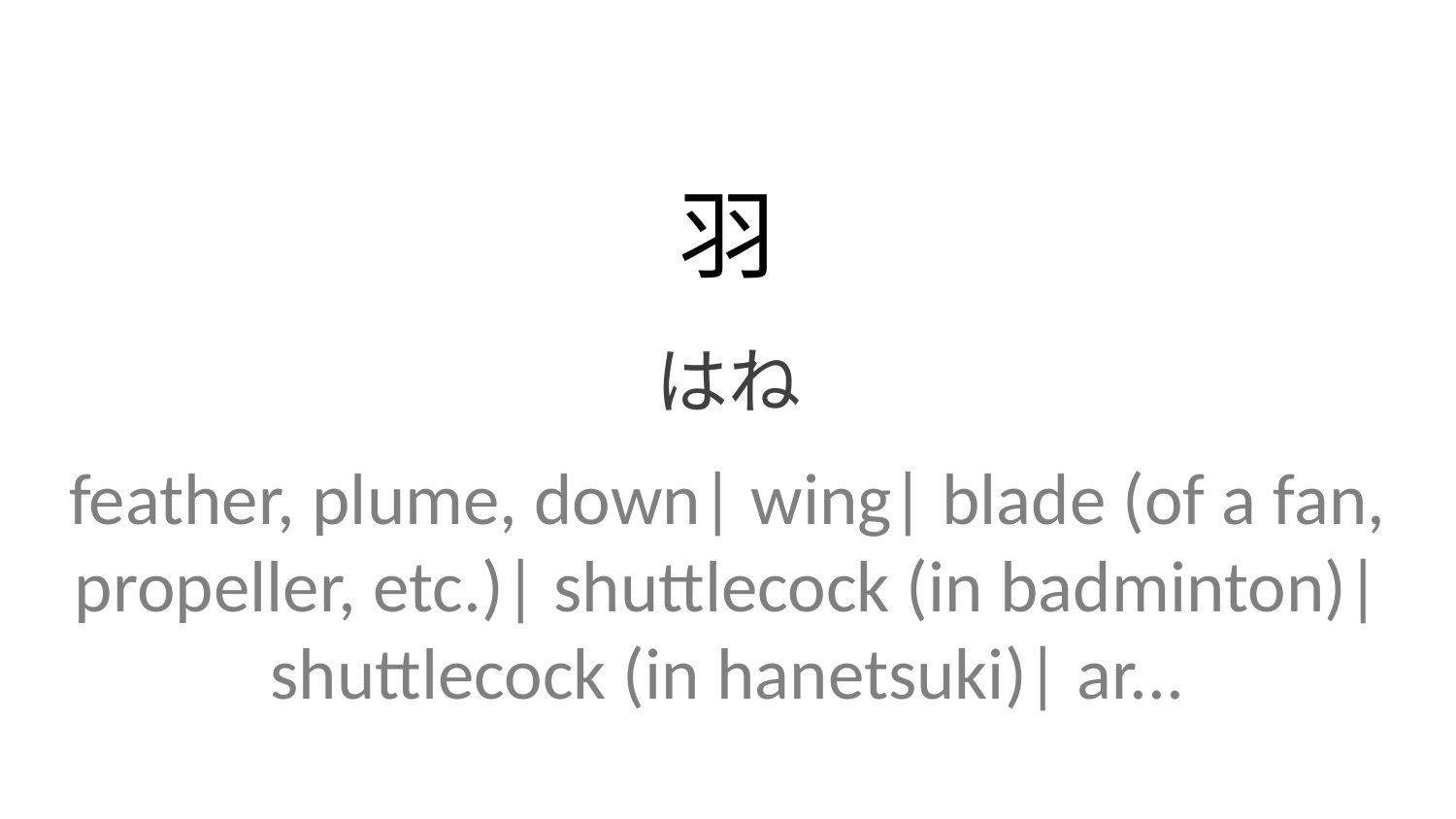

羽

はね
feather, plume, down| wing| blade (of a fan, propeller, etc.)| shuttlecock (in badminton)| shuttlecock (in hanetsuki)| ar...